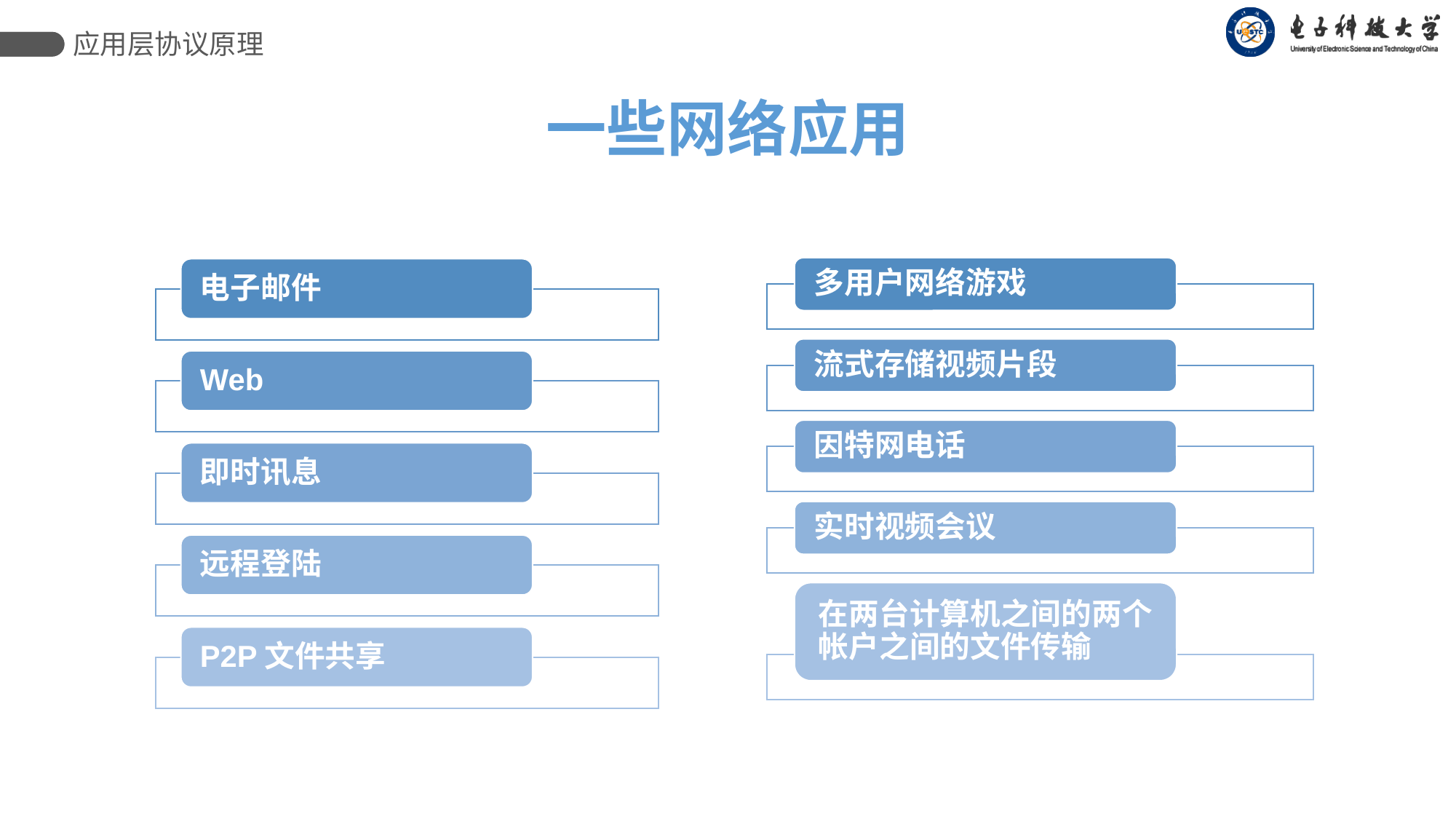

应用层协议原理
一些网络应用
电子邮件
Web
即时讯息
远程登陆
P2P文件共享
多用户网络游戏
流式存储视频片段
因特网电话
实时视频会议
在两台计算机之间的两个帐户之间的文件传输